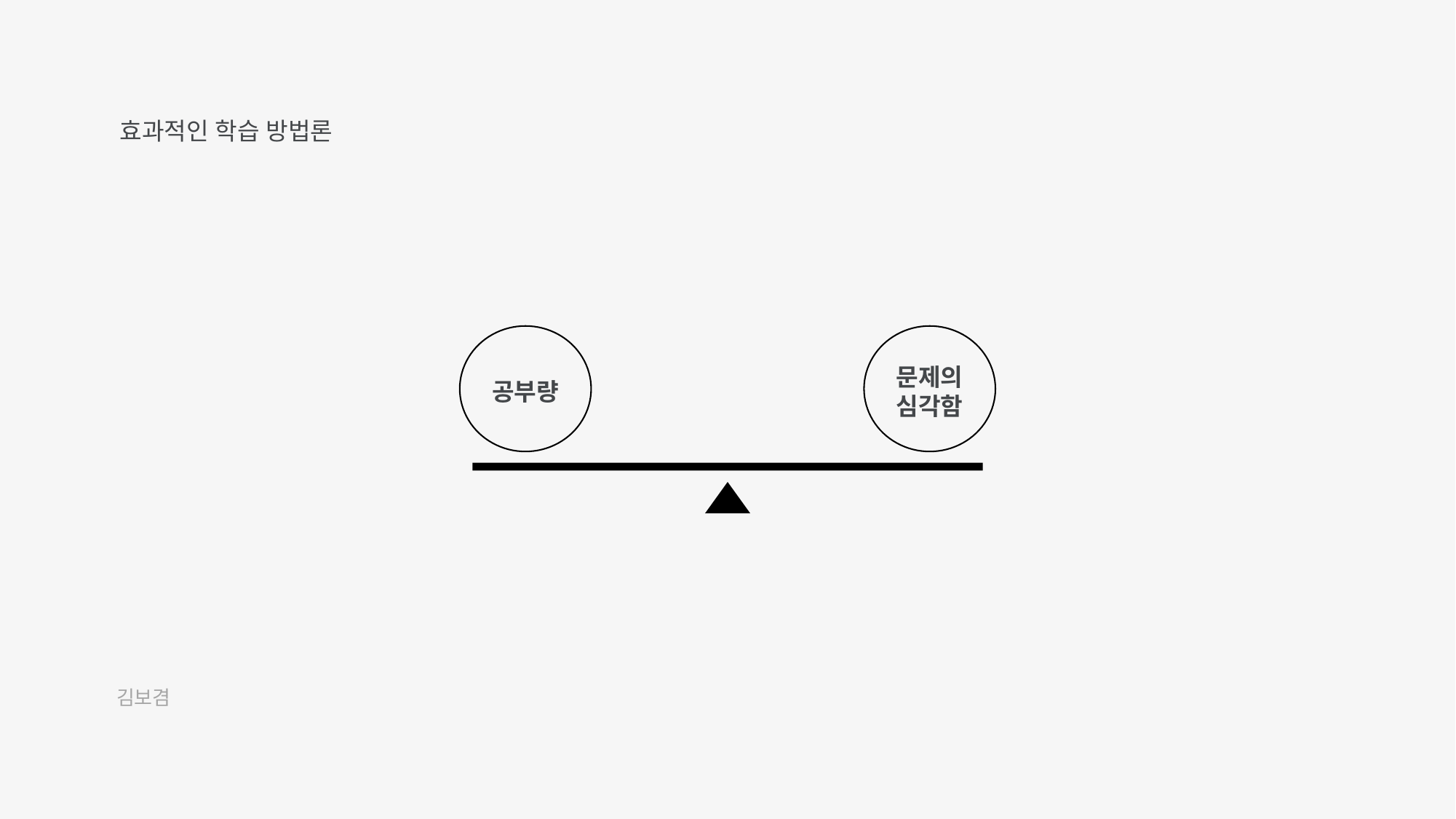

효과적인 학습 방법론

문제의
심각함
공부량

김보겸